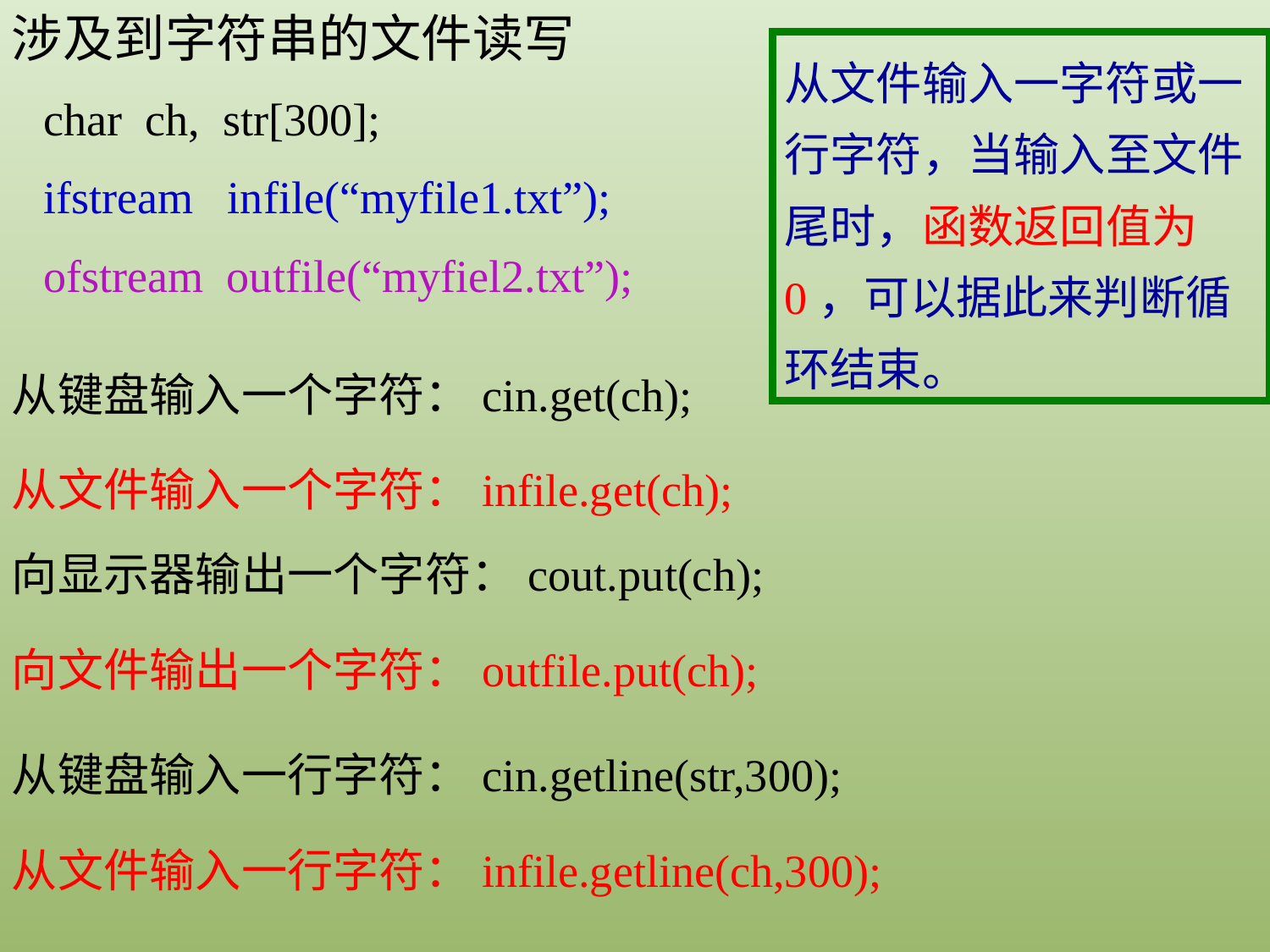

涉及到字符串的文件读写
从文件输入一字符或一行字符，当输入至文件尾时，函数返回值为0，可以据此来判断循环结束。
char  ch,  str[300];
ifstream   infile(“myfile1.txt”);
ofstream  outfile(“myfiel2.txt”);
从键盘输入一个字符：cin.get(ch);
从文件输入一个字符：infile.get(ch);
向显示器输出一个字符：cout.put(ch);
向文件输出一个字符：outfile.put(ch);
从键盘输入一行字符：cin.getline(str,300);
从文件输入一行字符：infile.getline(ch,300);
912